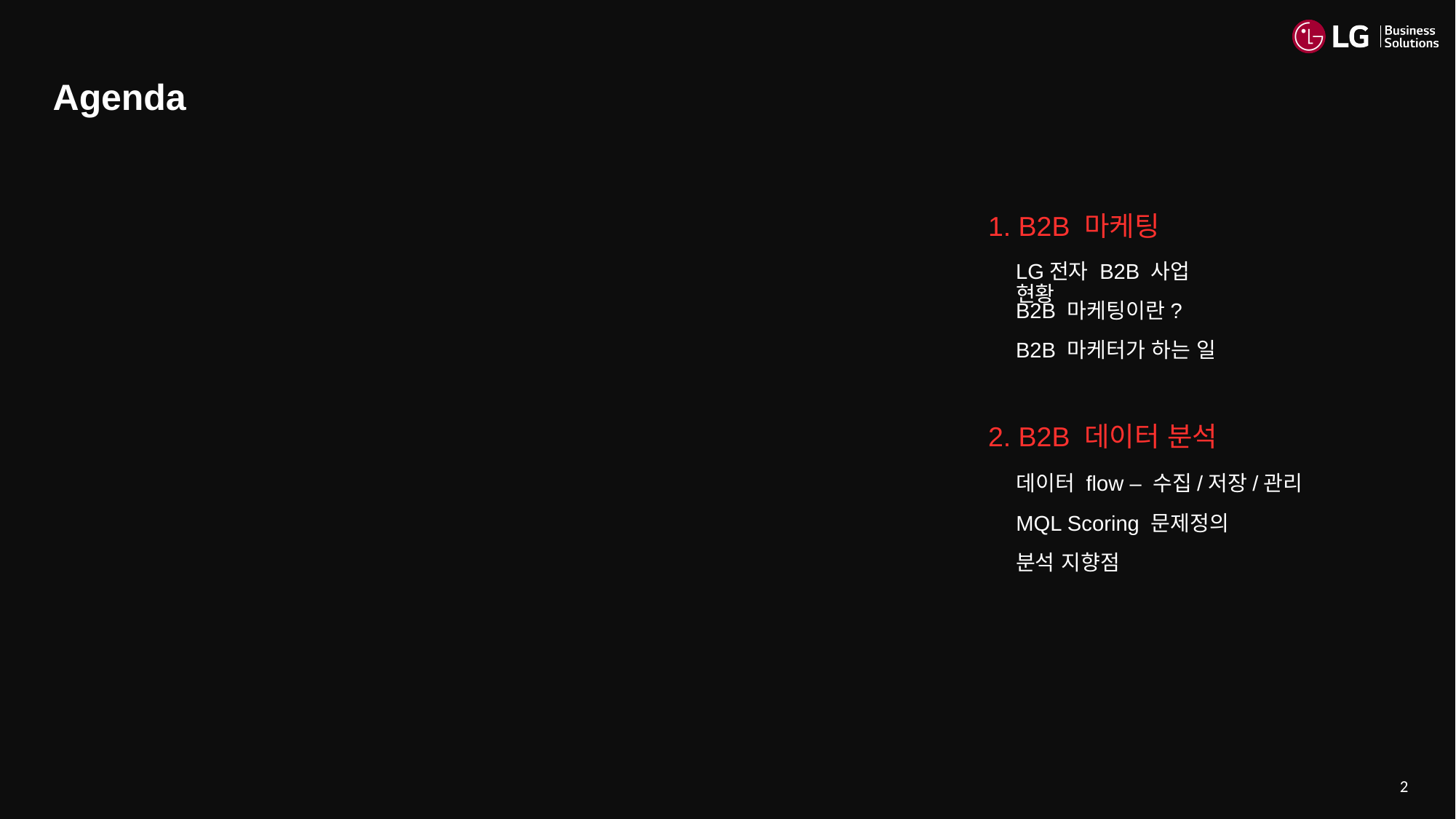

Agenda
1. B2B 마케팅
LG전자 B2B 사업 현황
B2B 마케팅이란?
B2B 마케터가 하는 일

2. B2B 데이터 분석
데이터 flow – 수집/저장/관리
MQL Scoring 문제정의
분석 지향점
2